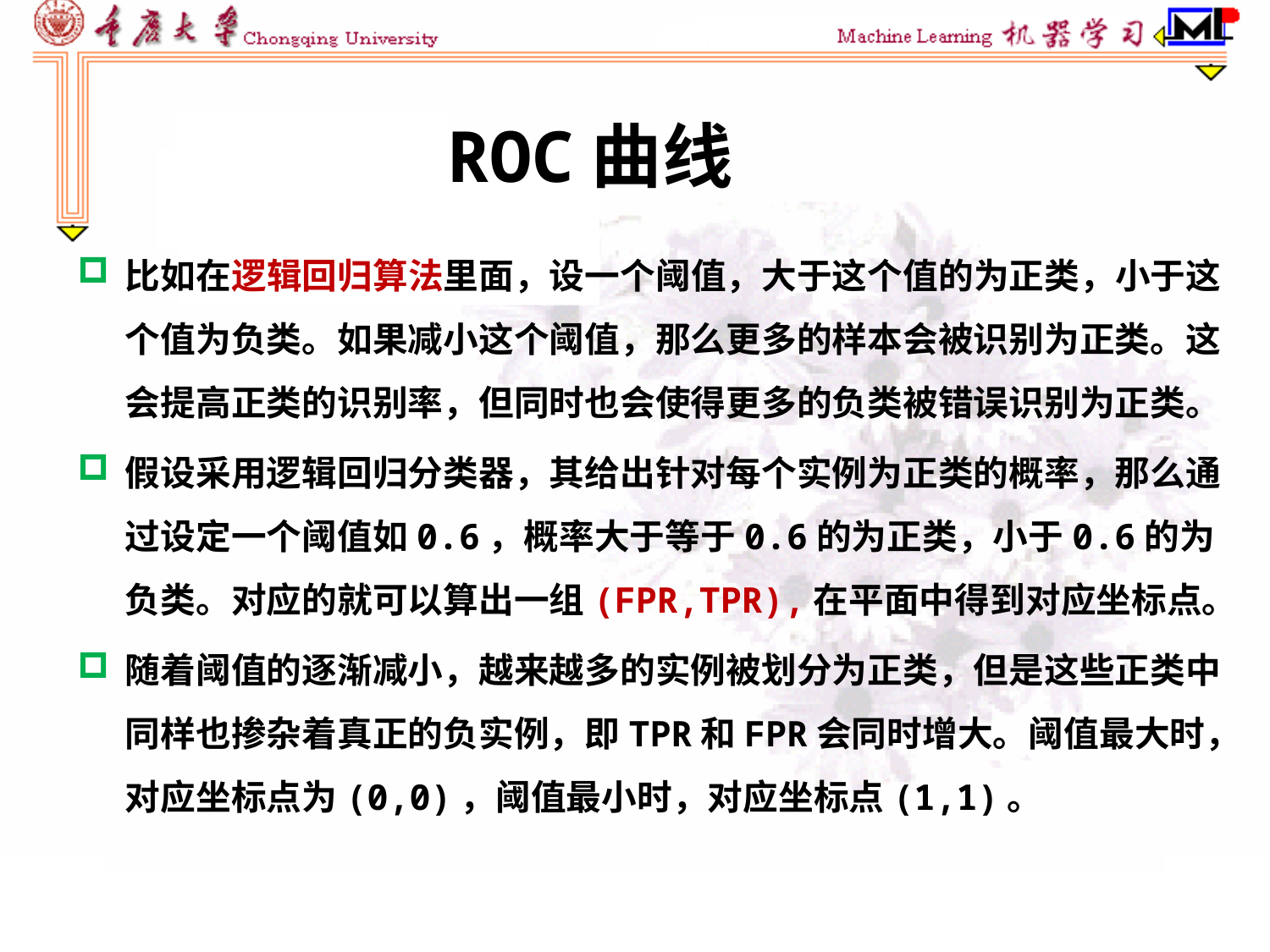

ROC曲线
比如在逻辑回归算法里面，设一个阈值，大于这个值的为正类，小于这个值为负类。如果减小这个阈值，那么更多的样本会被识别为正类。这会提高正类的识别率，但同时也会使得更多的负类被错误识别为正类。
假设采用逻辑回归分类器，其给出针对每个实例为正类的概率，那么通过设定一个阈值如0.6，概率大于等于0.6的为正类，小于0.6的为负类。对应的就可以算出一组(FPR,TPR),在平面中得到对应坐标点。
随着阈值的逐渐减小，越来越多的实例被划分为正类，但是这些正类中同样也掺杂着真正的负实例，即TPR和FPR会同时增大。阈值最大时，对应坐标点为(0,0)，阈值最小时，对应坐标点(1,1)。